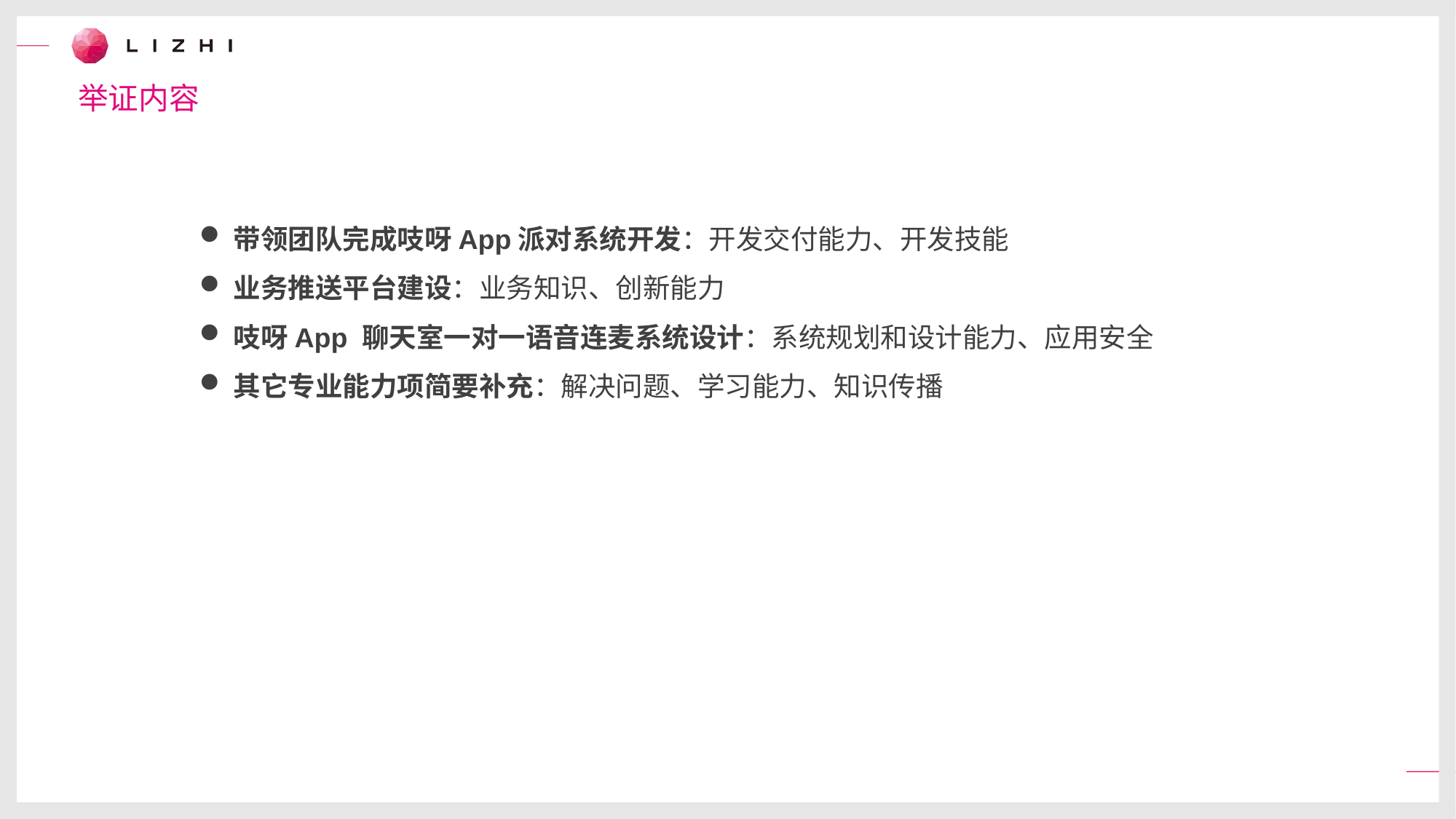

举证内容
带领团队完成吱呀App派对系统开发：开发交付能力、开发技能
业务推送平台建设：业务知识、创新能力
吱呀App 聊天室一对一语音连麦系统设计：系统规划和设计能力、应用安全
其它专业能力项简要补充：解决问题、学习能力、知识传播